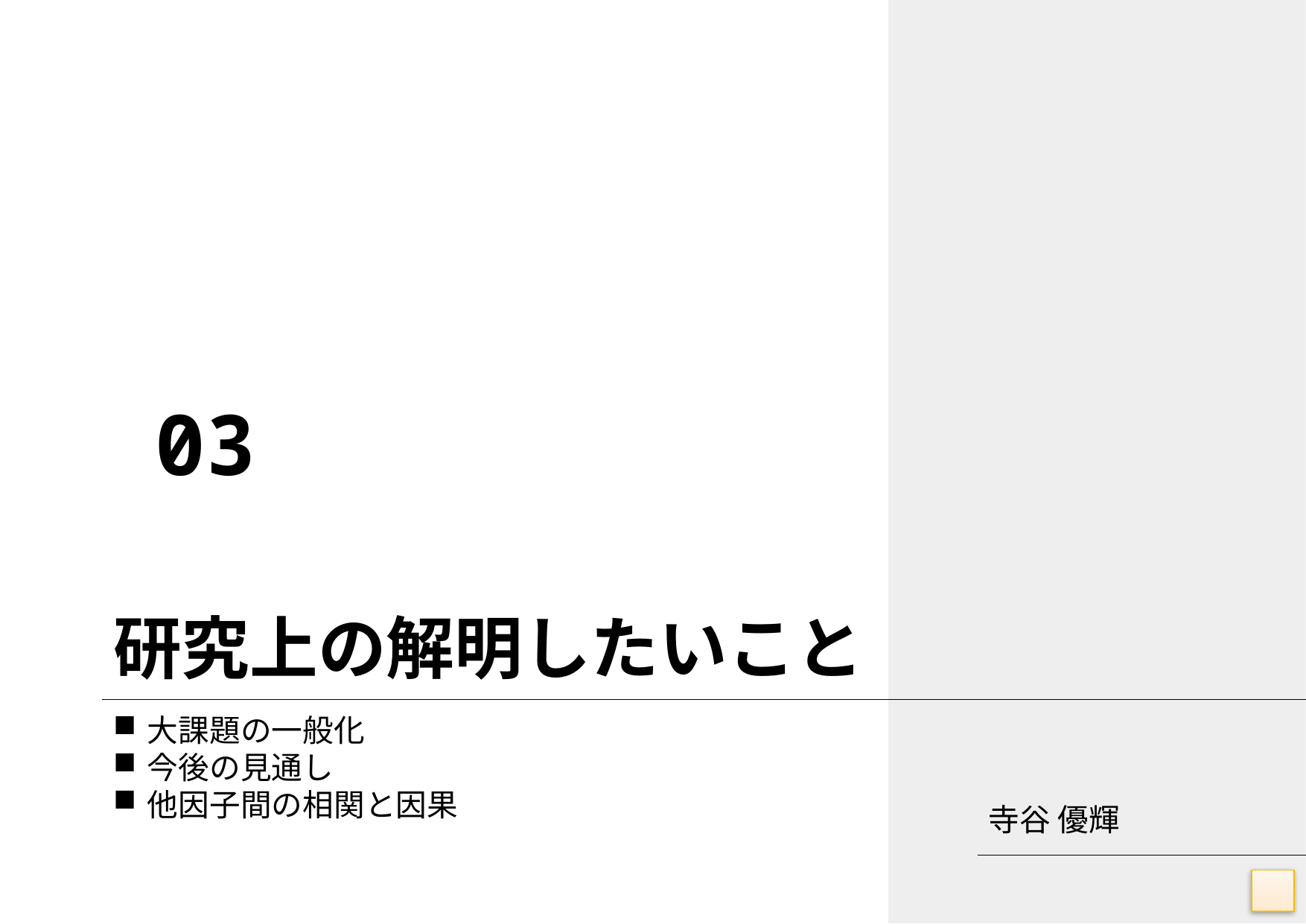

03
# 研究上の解明したいこと
大課題の一般化
今後の見通し
他因子間の相関と因果
寺谷 優輝